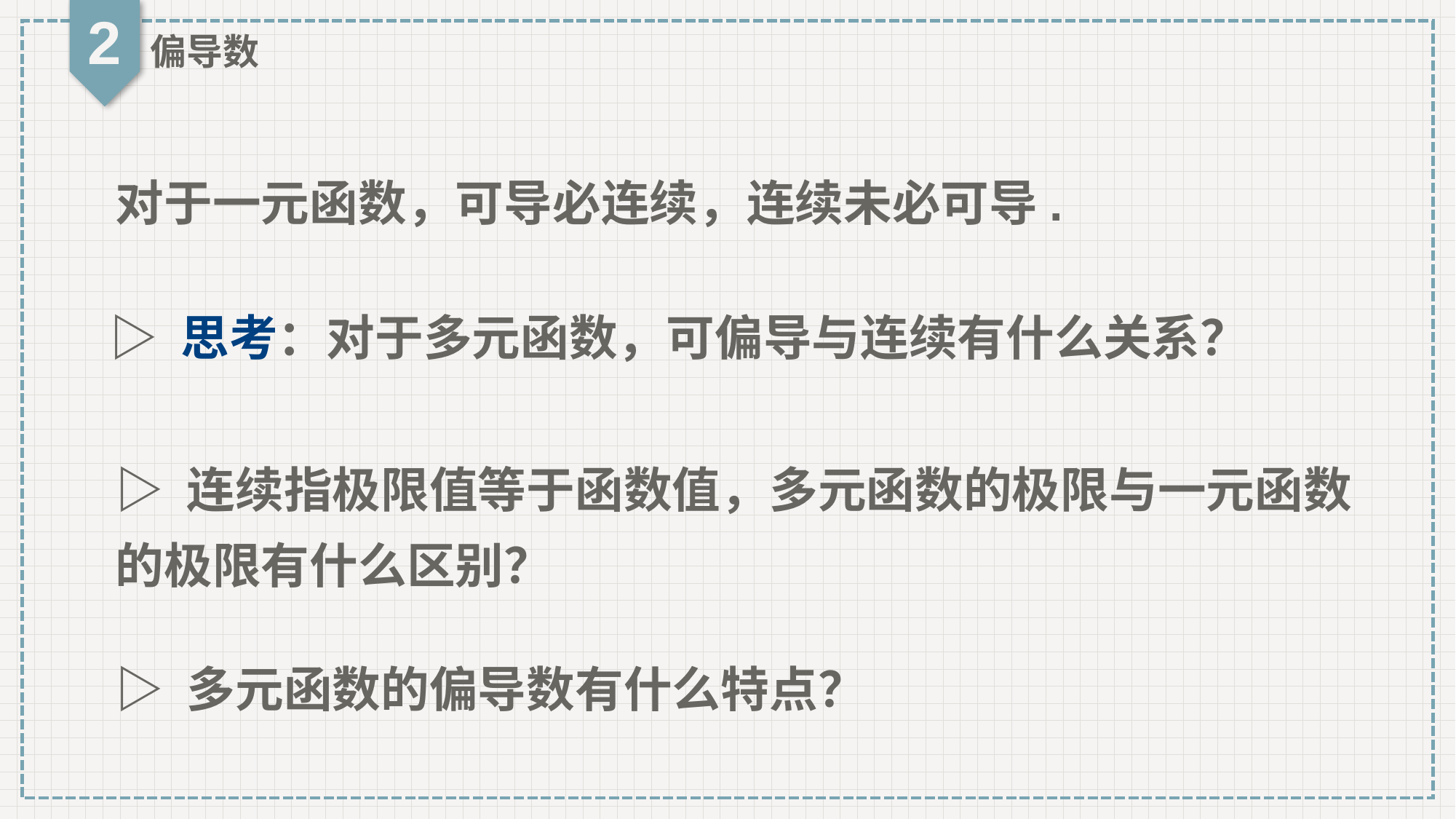

2
偏导数
对于一元函数，可导必连续，连续未必可导.
▷ 思考：对于多元函数，可偏导与连续有什么关系？
▷ 连续指极限值等于函数值，多元函数的极限与一元函数的极限有什么区别？
▷ 多元函数的偏导数有什么特点？